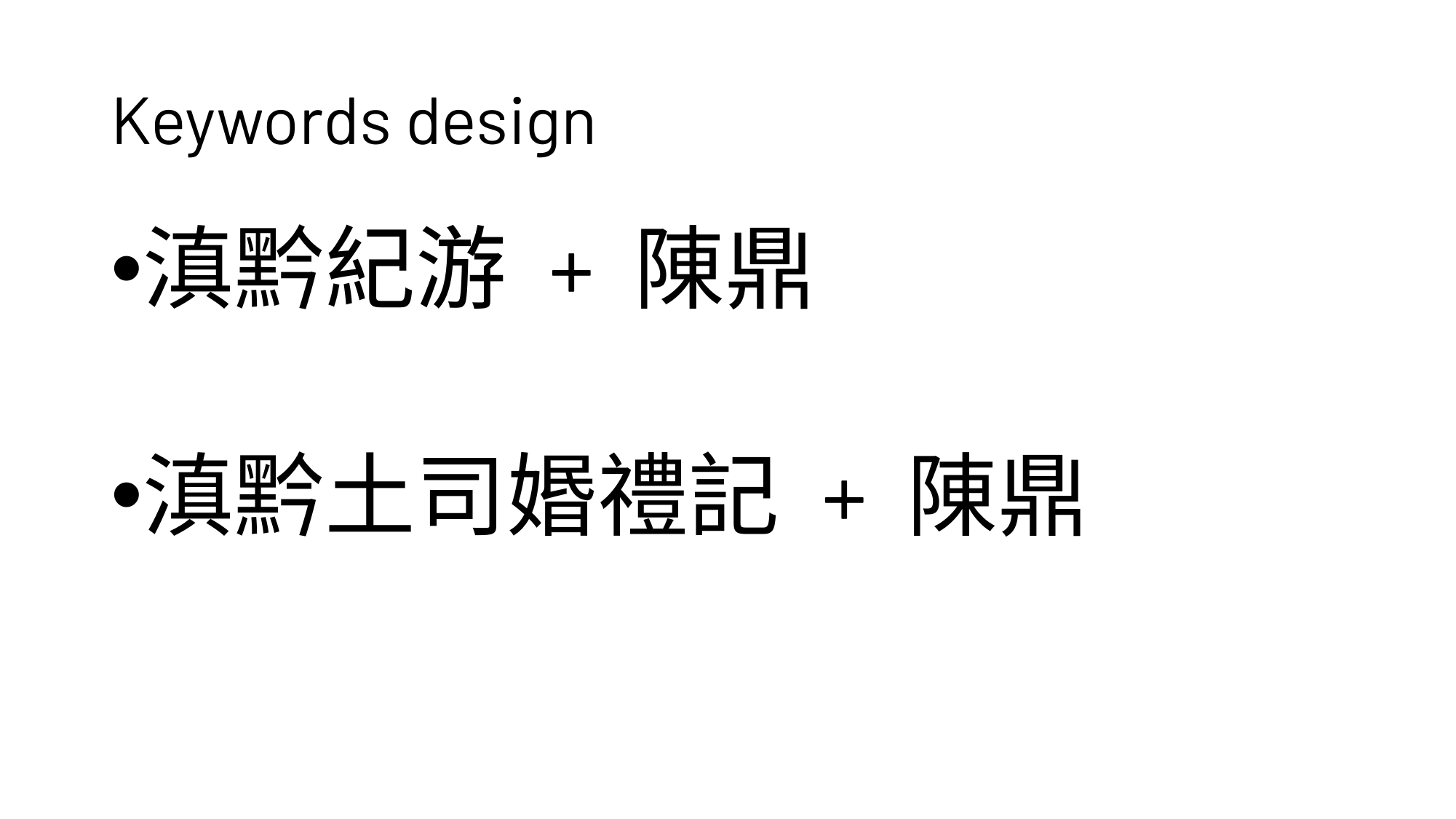

# Keywords design
滇黔紀游 + 陳鼎

滇黔土司㛰禮記 + 陳鼎